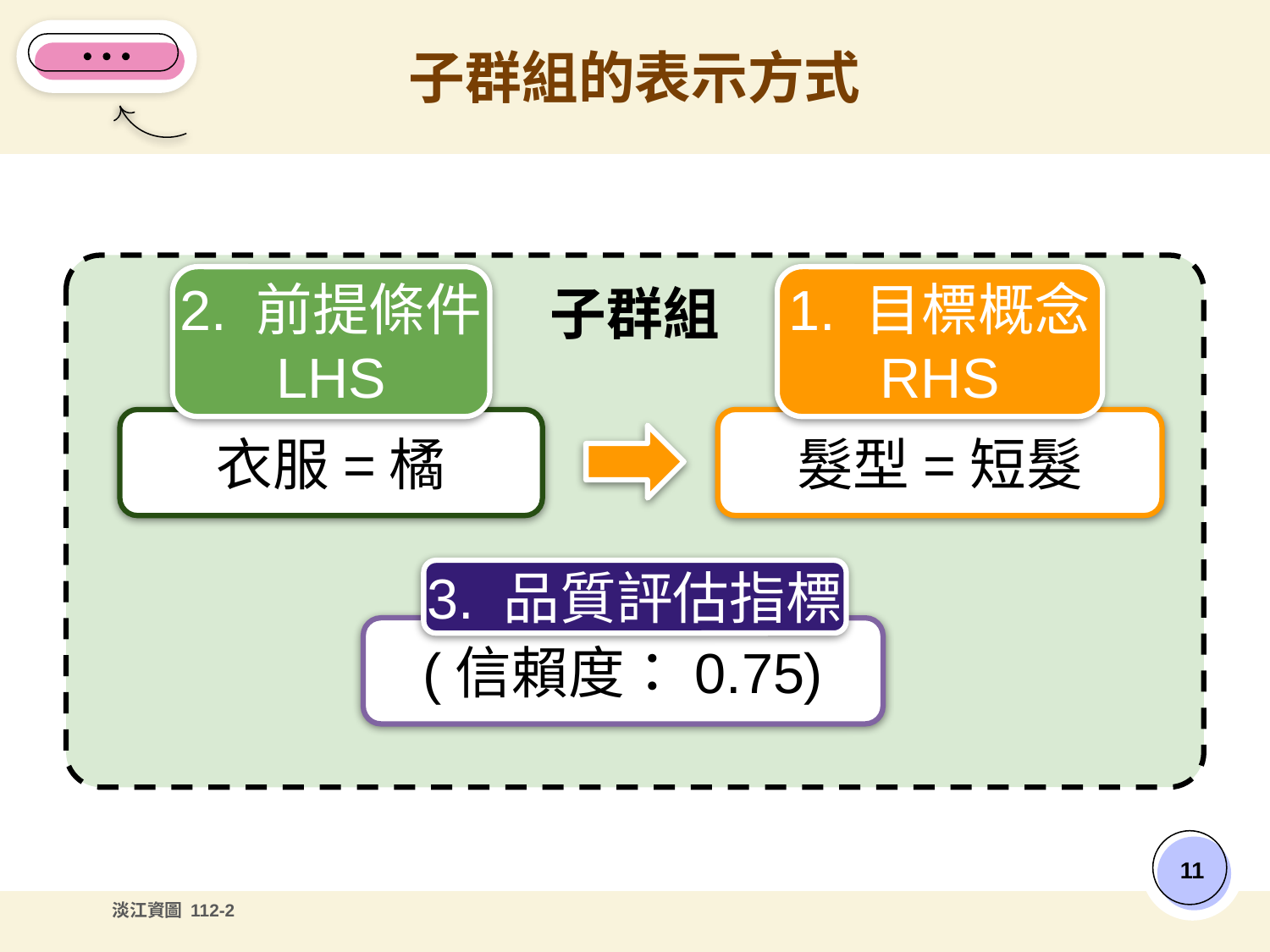

# 子群組的表示方式
子群組
2. 前提條件
LHS
1. 目標概念
RHS
衣服=橘
髮型=短髮

3. 品質評估指標
(信賴度：0.75)
11